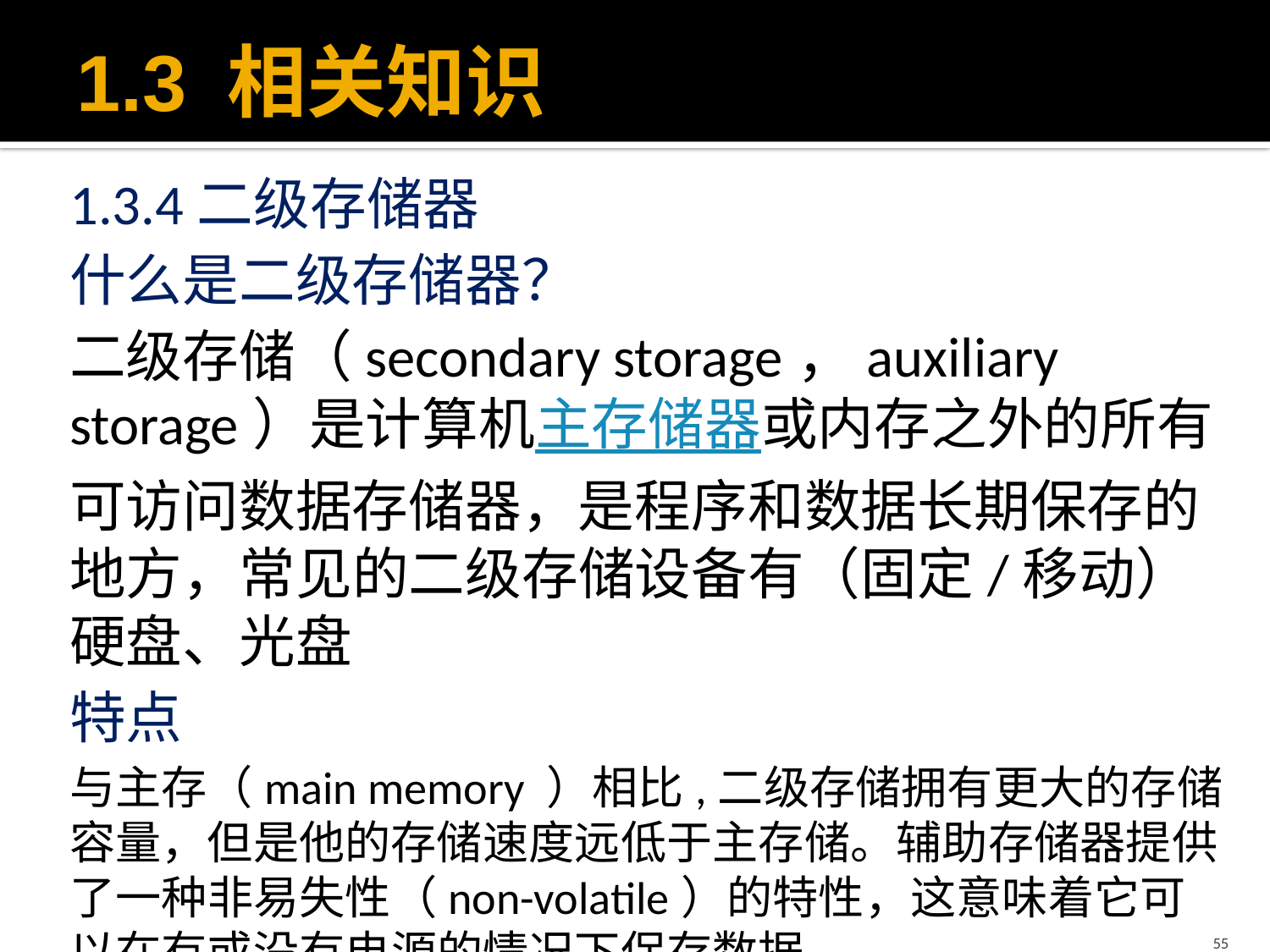

# 1.3 相关知识
1.3.4二级存储器
什么是二级存储器？
二级存储（secondary storage，auxiliary storage）是计算机主存储器或内存之外的所有可访问数据存储器，是程序和数据长期保存的地方，常见的二级存储设备有（固定/移动）硬盘、光盘
特点
与主存（main memory ）相比,二级存储拥有更大的存储容量，但是他的存储速度远低于主存储。辅助存储器提供了一种非易失性（non-volatile）的特性，这意味着它可以在有或没有电源的情况下保存数据。

55